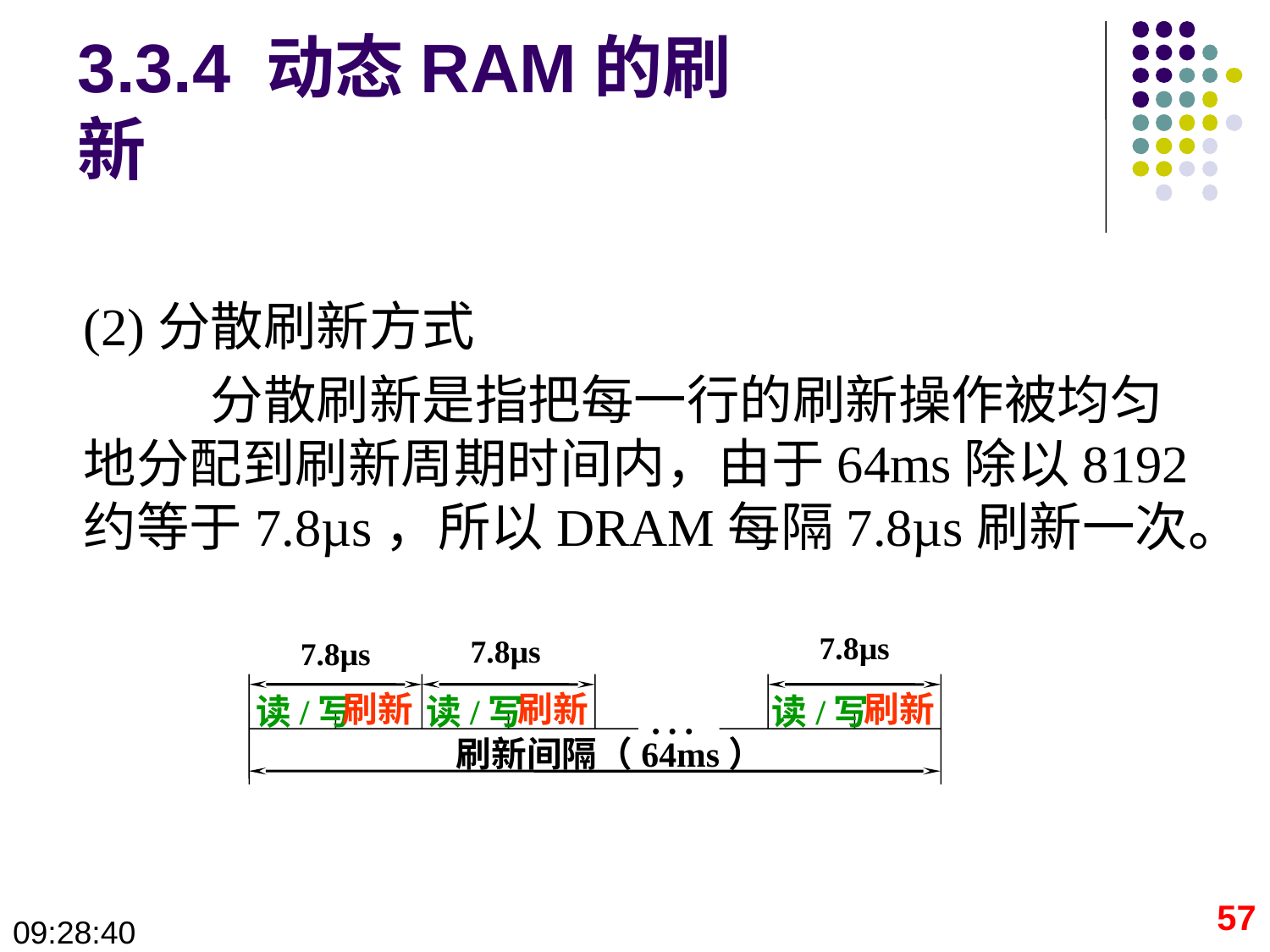

# 3.3.4 动态RAM的刷新
(2)分散刷新方式
	分散刷新是指把每一行的刷新操作被均匀地分配到刷新周期时间内，由于64ms除以8192约等于7.8µs，所以DRAM每隔7.8µs刷新一次。
7.8µs
7.8µs
7.8µs

…
刷新
刷新
刷新
读/写
读/写
读/写

刷新间隔（64ms）

57
09:28:40